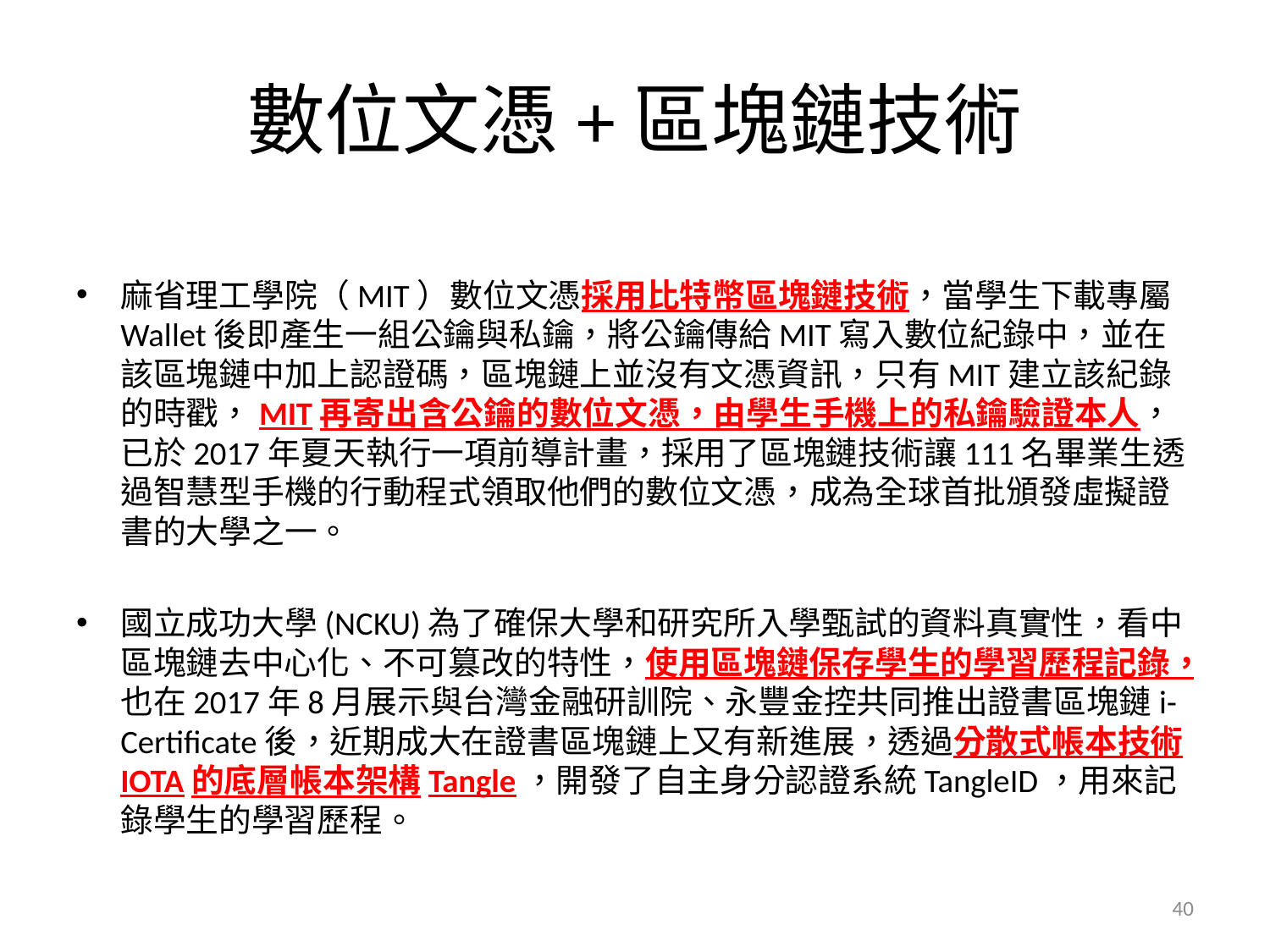

# 數位文憑+區塊鏈技術

麻省理工學院（MIT）數位文憑採用比特幣區塊鏈技術，當學生下載專屬Wallet後即產生一組公鑰與私鑰，將公鑰傳給MIT寫入數位紀錄中，並在該區塊鏈中加上認證碼，區塊鏈上並沒有文憑資訊，只有MIT建立該紀錄的時戳，MIT再寄出含公鑰的數位文憑，由學生手機上的私鑰驗證本人，已於2017年夏天執行一項前導計畫，採用了區塊鏈技術讓111名畢業生透過智慧型手機的行動程式領取他們的數位文憑，成為全球首批頒發虛擬證書的大學之一。

國立成功大學(NCKU)為了確保大學和研究所入學甄試的資料真實性，看中區塊鏈去中心化、不可篡改的特性，使用區塊鏈保存學生的學習歷程記錄，也在2017年8月展示與台灣金融研訓院、永豐金控共同推出證書區塊鏈i-Certificate後，近期成大在證書區塊鏈上又有新進展，透過分散式帳本技術IOTA的底層帳本架構Tangle，開發了自主身分認證系統TangleID，用來記錄學生的學習歷程。

40